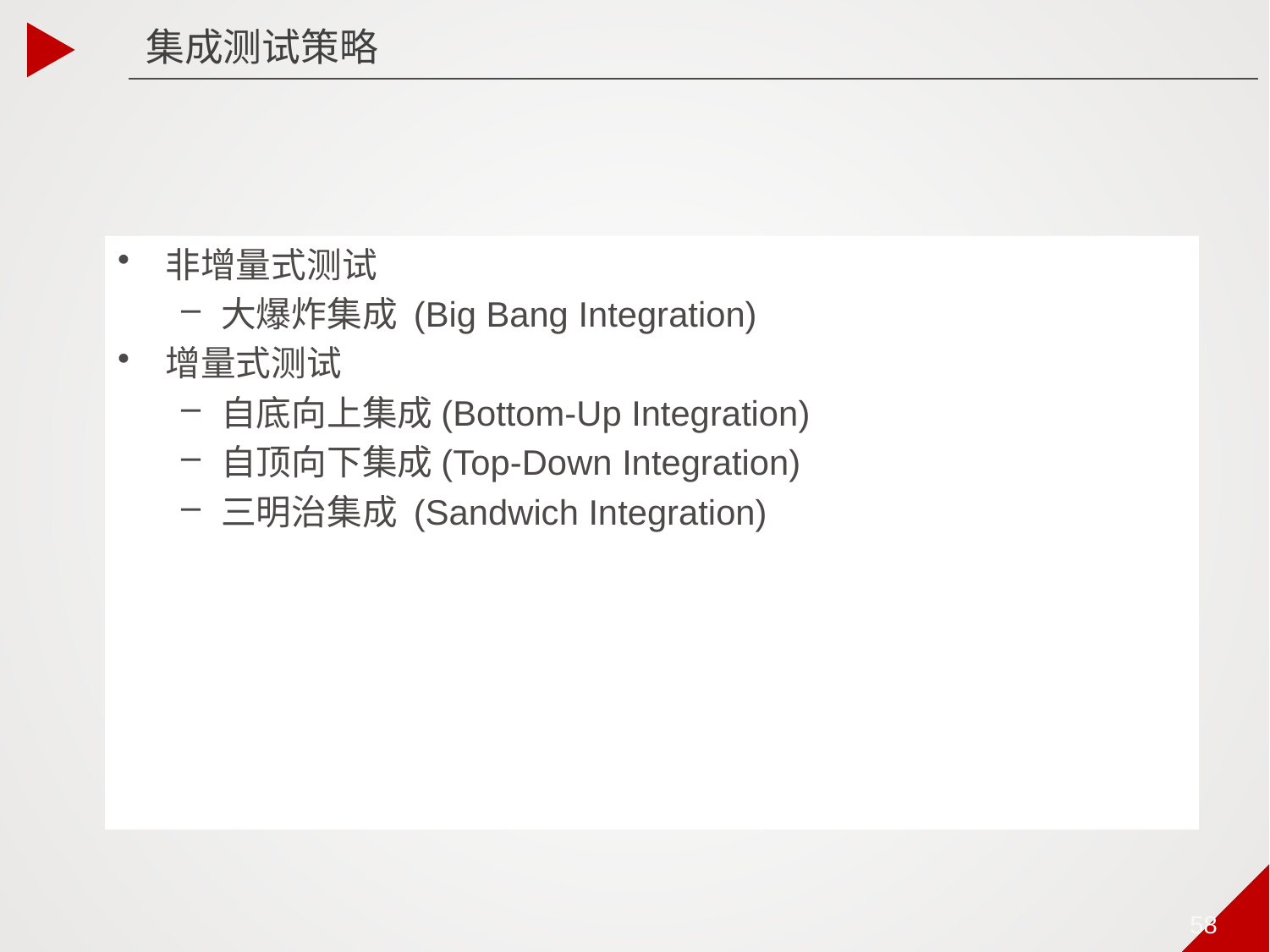

集成测试策略
非增量式测试
大爆炸集成 (Big Bang Integration)
增量式测试
自底向上集成(Bottom-Up Integration)
自顶向下集成(Top-Down Integration)
三明治集成 (Sandwich Integration)